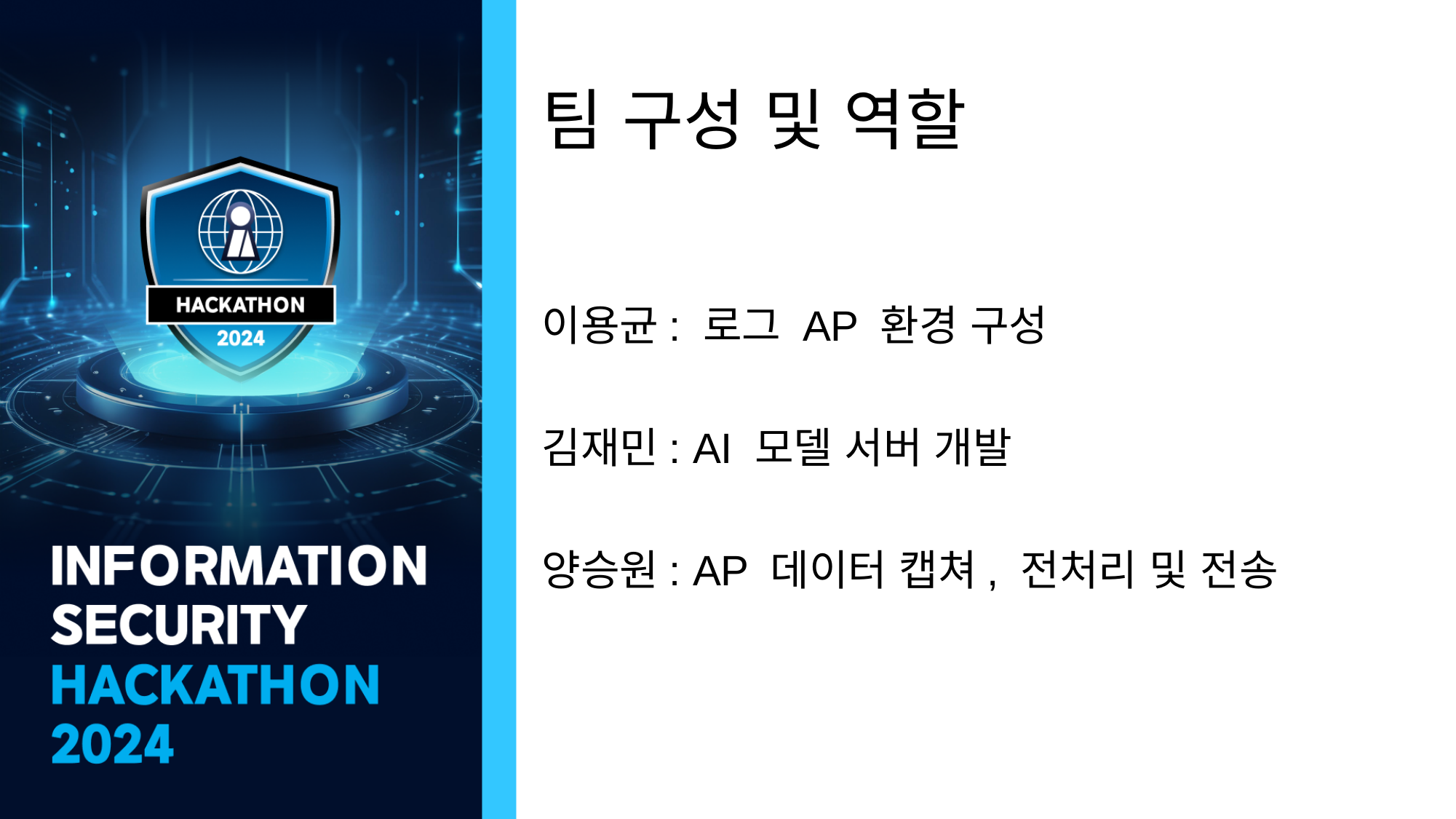

# 팀 구성 및 역할
이용균: 로그 AP 환경 구성

김재민: AI 모델 서버 개발

양승원: AP 데이터 캡쳐, 전처리 및 전송